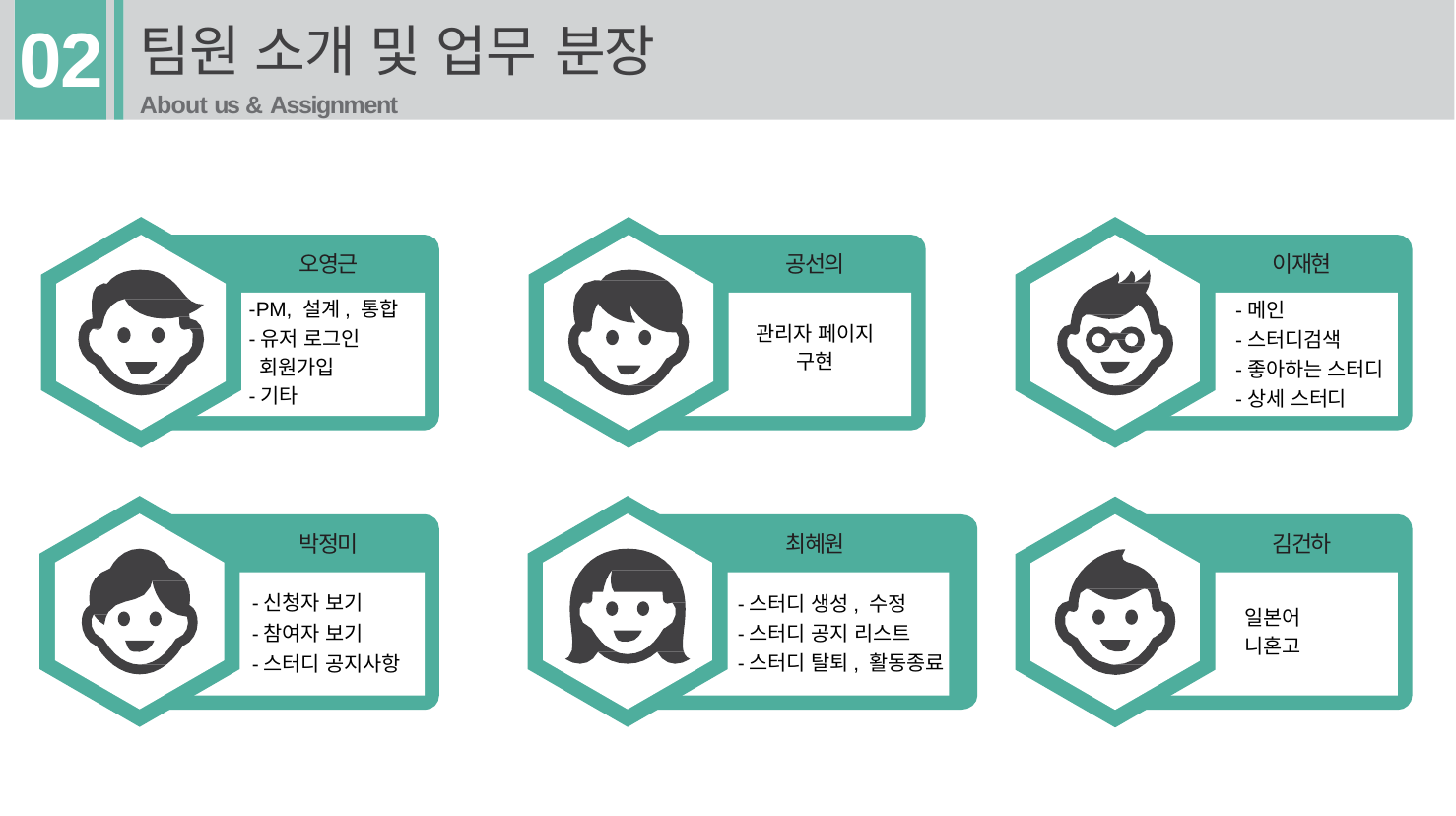

# 팀원 소개 및 업무 분장
About us & Assignment
02

공선의
이재현
오영근

-PM, 설계, 통합
-유저 로그인
 회원가입
-기타

-메인
-스터디검색
-좋아하는 스터디
-상세 스터디
관리자 페이지 구현

박정미
최혜원
김건하

-신청자 보기
-참여자 보기
-스터디 공지사항
-스터디 생성, 수정
-스터디 공지 리스트
-스터디 탈퇴, 활동종료
일본어 니혼고